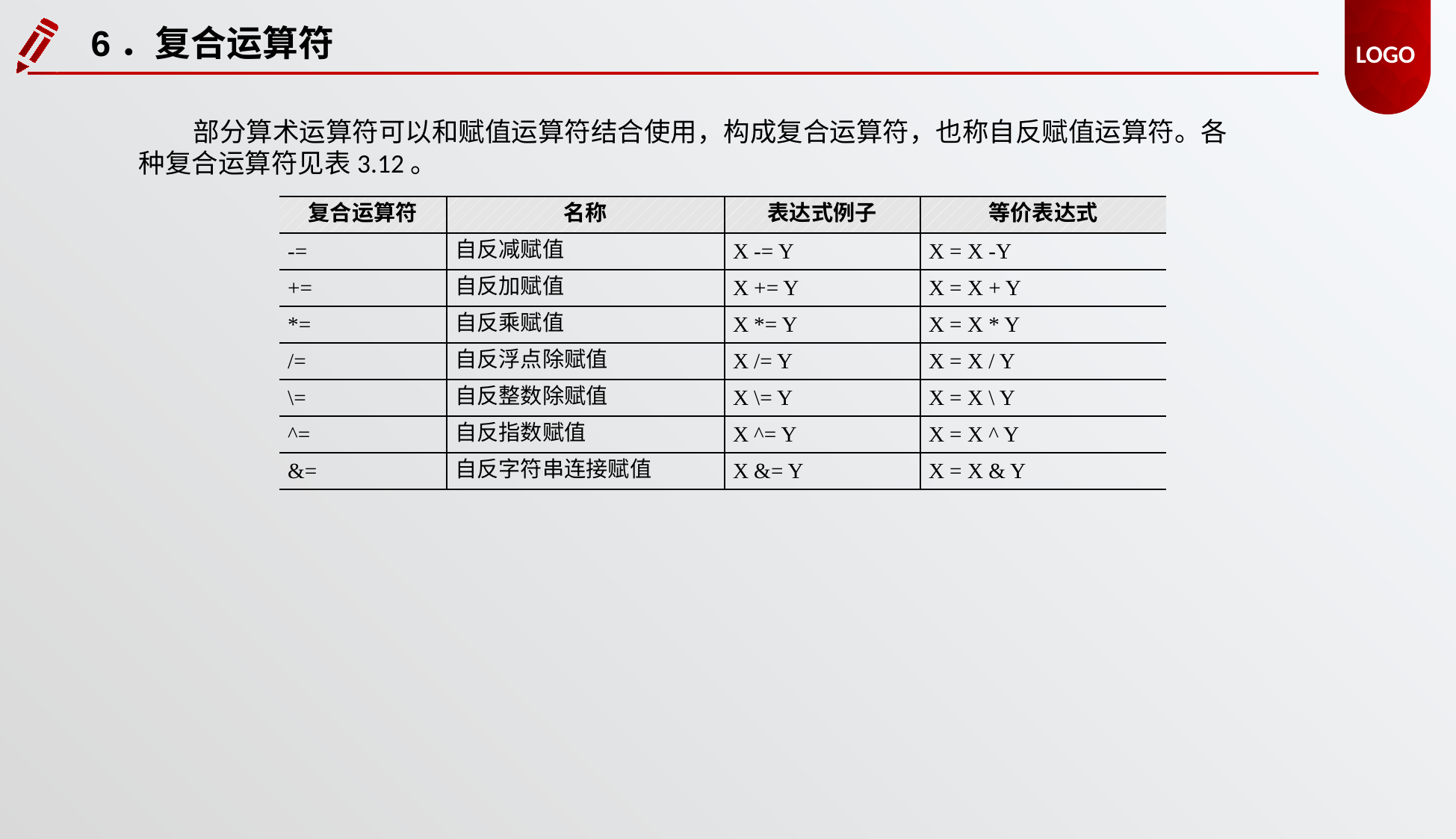

6．复合运算符
部分算术运算符可以和赋值运算符结合使用，构成复合运算符，也称自反赋值运算符。各种复合运算符见表3.12。
| 复合运算符 | 名称 | 表达式例子 | 等价表达式 |
| --- | --- | --- | --- |
| -= | 自反减赋值 | X -= Y | X = X -Y |
| += | 自反加赋值 | X += Y | X = X + Y |
| \*= | 自反乘赋值 | X \*= Y | X = X \* Y |
| /= | 自反浮点除赋值 | X /= Y | X = X / Y |
| \= | 自反整数除赋值 | X \= Y | X = X \ Y |
| ^= | 自反指数赋值 | X ^= Y | X = X ^ Y |
| &= | 自反字符串连接赋值 | X &= Y | X = X & Y |